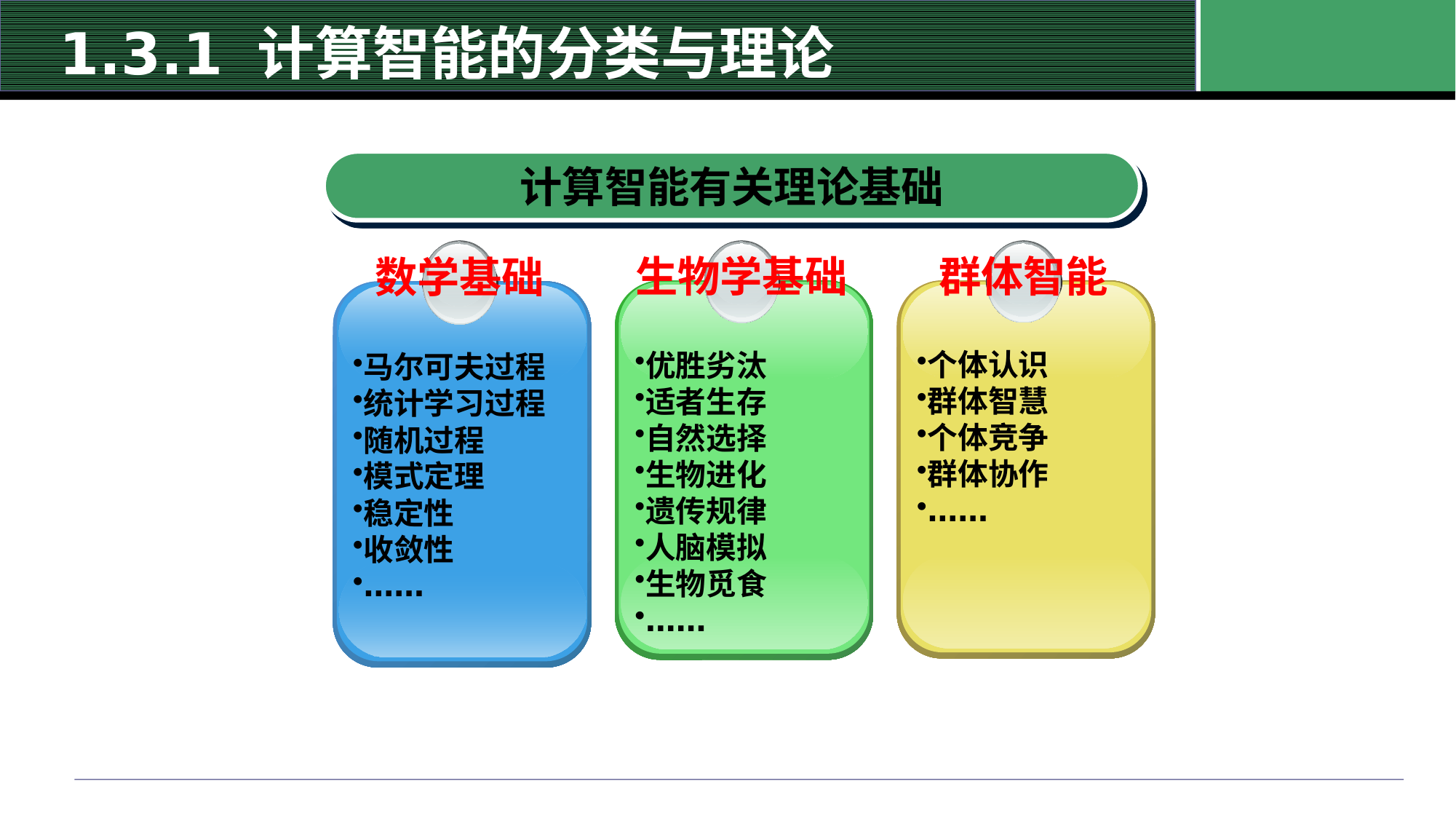

# 1.3.1 计算智能的分类与理论
计算智能有关理论基础

数学基础

马尔可夫过程
统计学习过程
随机过程
模式定理
稳定性
收敛性
……

生物学基础

优胜劣汰
适者生存
自然选择
生物进化
遗传规律
人脑模拟
生物觅食
……

群体智能

个体认识
群体智慧
个体竞争
群体协作
……